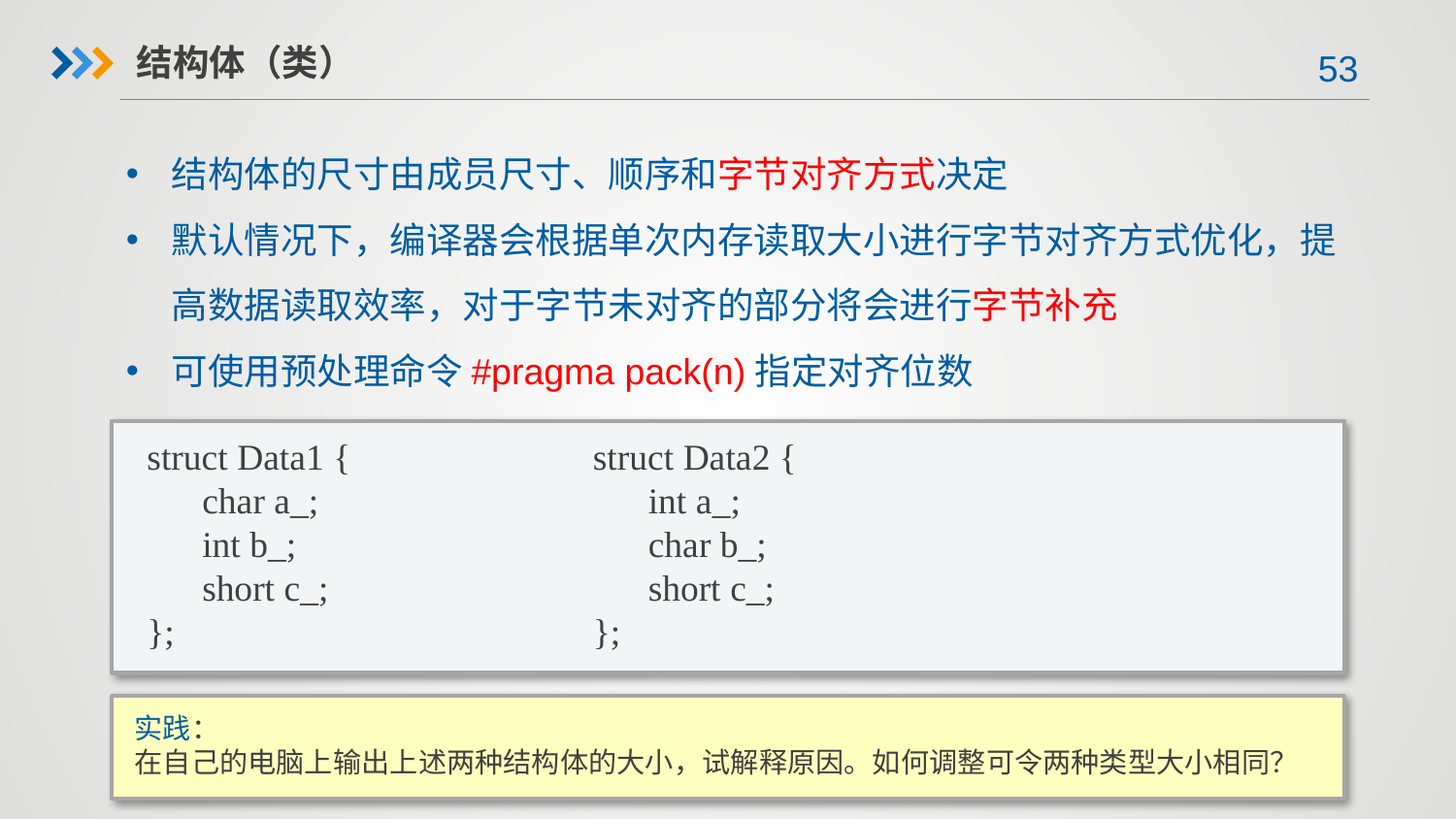

结构体（类）
结构体的尺寸由成员尺寸、顺序和字节对齐方式决定
默认情况下，编译器会根据单次内存读取大小进行字节对齐方式优化，提高数据读取效率，对于字节未对齐的部分将会进行字节补充
可使用预处理命令#pragma pack(n)指定对齐位数

struct Data1 {		 struct Data2 {
      char a_;		       int a_;
      int b_;		       char b_;
      short c_;		       short c_;
};			 };

实践：
在自己的电脑上输出上述两种结构体的大小，试解释原因。如何调整可令两种类型大小相同？